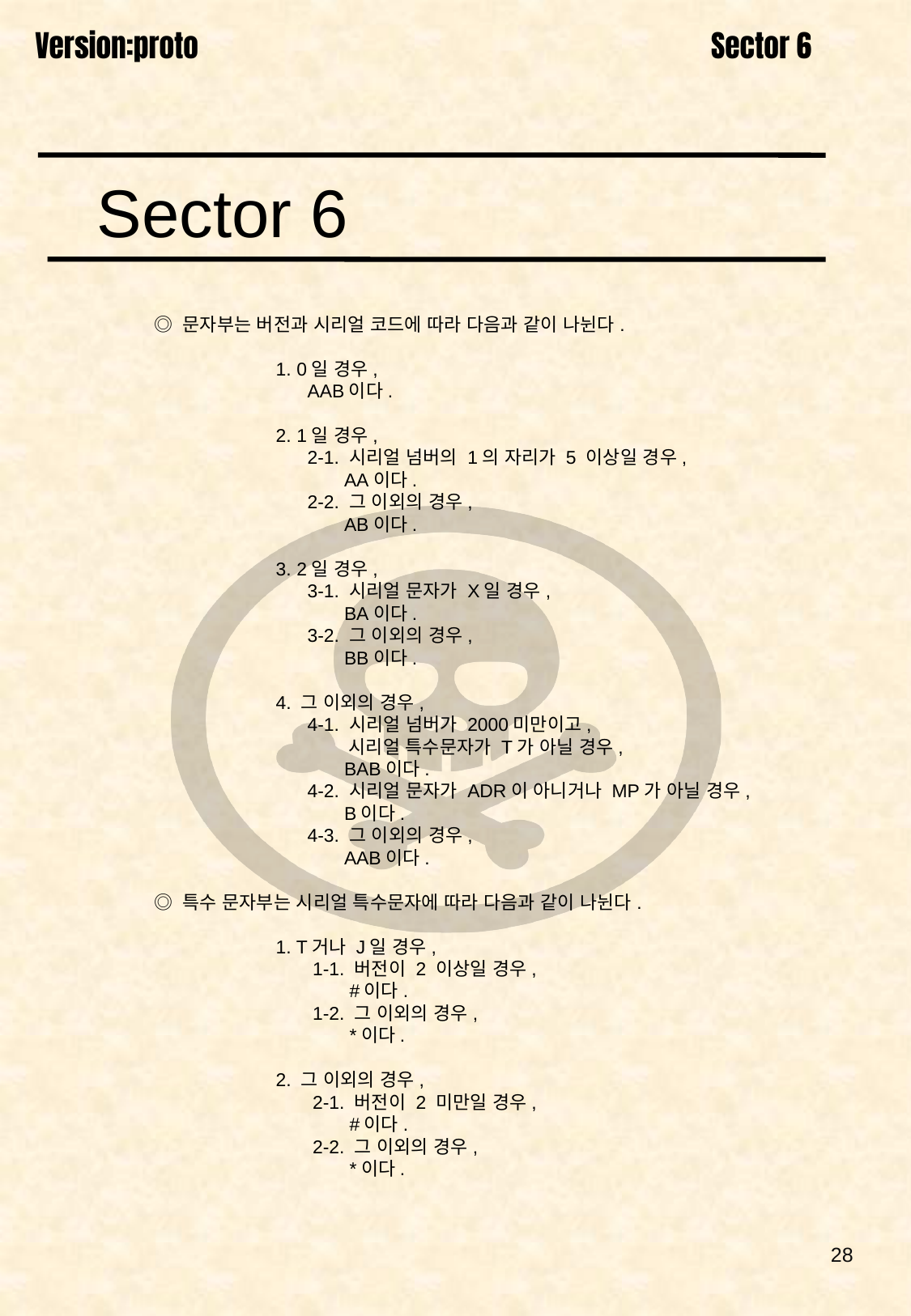

Version:proto
Sector 6
Sector 6
◎ 문자부는 버전과 시리얼 코드에 따라 다음과 같이 나뉜다.

	1. 0일 경우,
	      AAB이다.

	2. 1일 경우,
	      2-1. 시리얼 넘버의 1의 자리가 5 이상일 경우,
	             AA이다.
	      2-2. 그 이외의 경우,
	             AB이다.

	3. 2일 경우,
	      3-1. 시리얼 문자가 X일 경우,
	             BA이다.
	      3-2. 그 이외의 경우,
	             BB이다.

	4. 그 이외의 경우,
	      4-1. 시리얼 넘버가 2000미만이고,
	             시리얼 특수문자가 T가 아닐 경우,
	             BAB이다.
	      4-2. 시리얼 문자가 ADR이 아니거나 MP가 아닐 경우,
	             B이다.
	      4-3. 그 이외의 경우,
	             AAB이다.

◎ 특수 문자부는 시리얼 특수문자에 따라 다음과 같이 나뉜다.

	1. T거나 J일 경우,
	       1-1. 버전이 2 이상일 경우,
	              #이다.
	       1-2. 그 이외의 경우,
	              *이다.

	2. 그 이외의 경우,
	       2-1. 버전이 2 미만일 경우,
	              #이다.
	       2-2. 그 이외의 경우,
	              *이다.

28